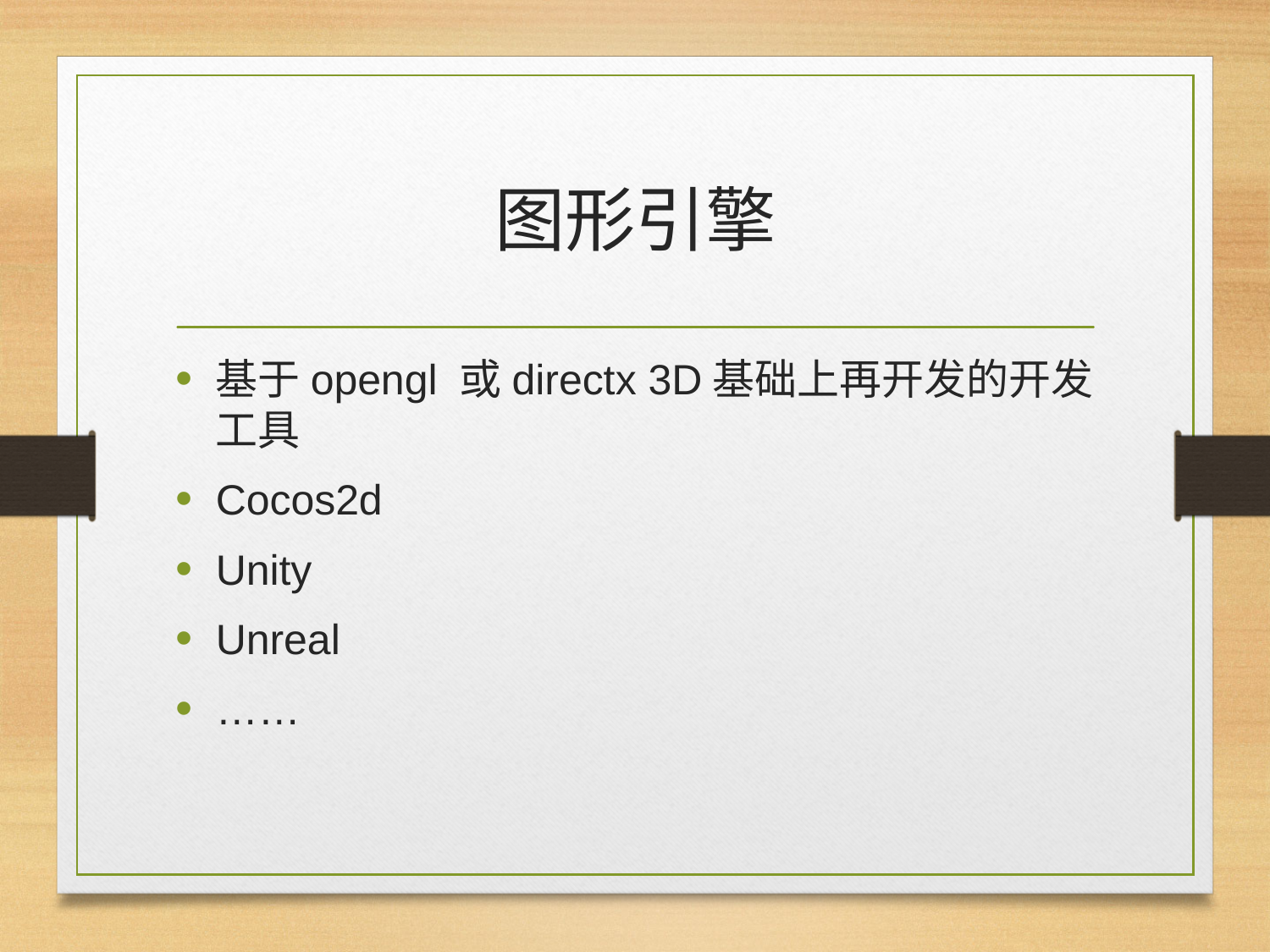

# 图形引擎
基于opengl 或directx 3D基础上再开发的开发工具
Cocos2d
Unity
Unreal
……